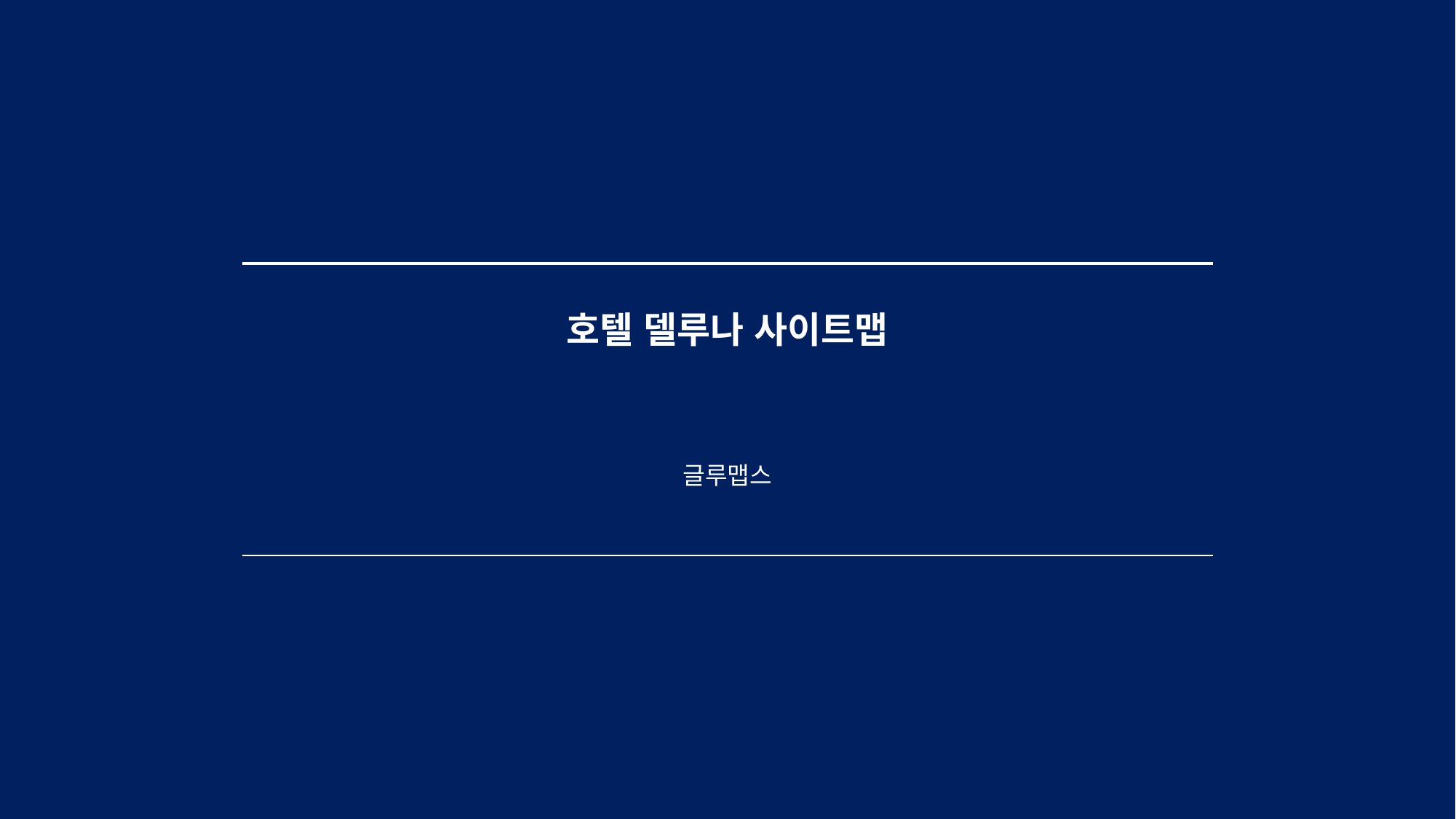

| 호텔 델루나 사이트맵 |
| --- |
| 글루맵스 |